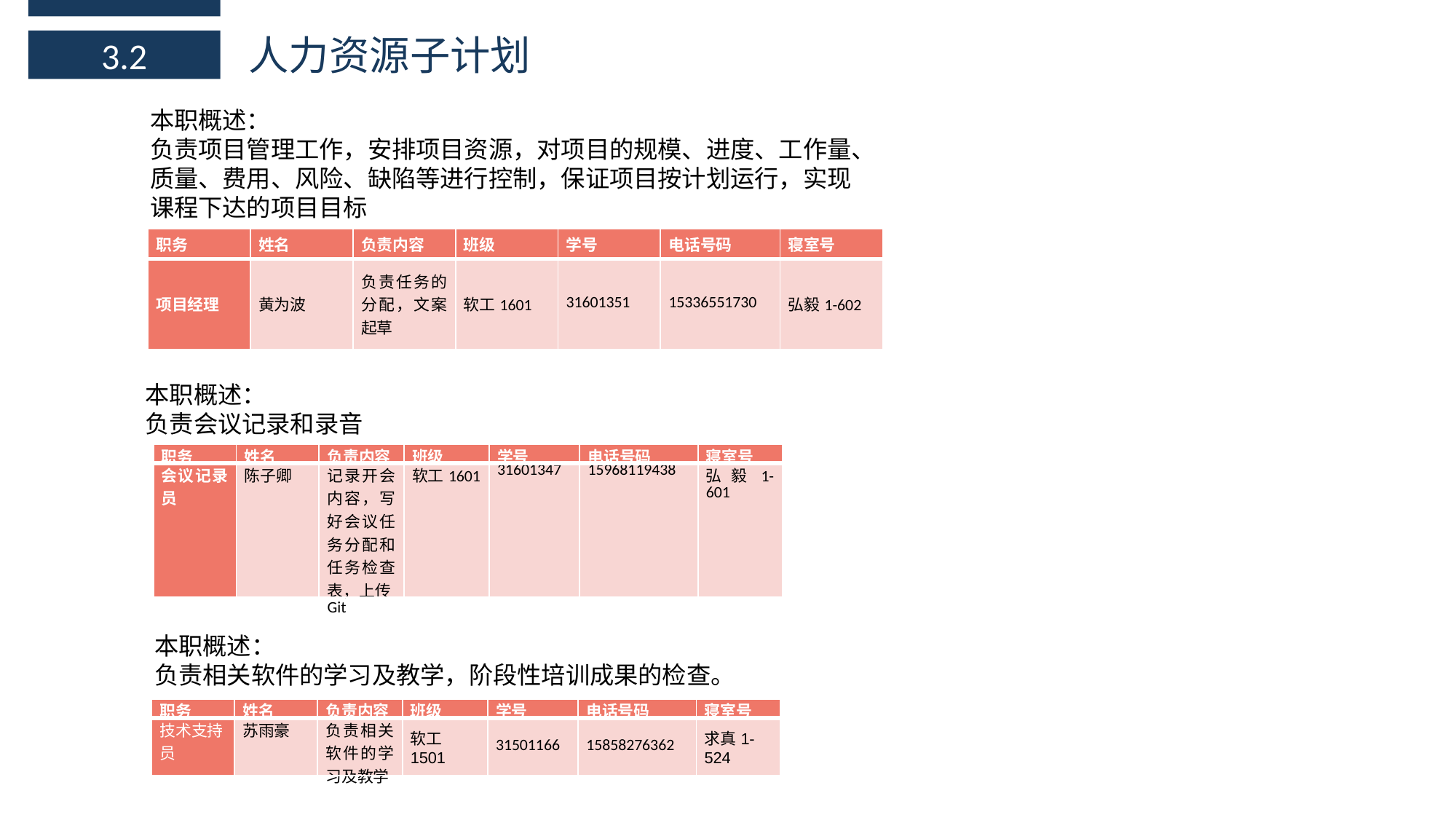

人力资源子计划
3.2
本职概述：
负责项目管理工作，安排项目资源，对项目的规模、进度、工作量、质量、费用、风险、缺陷等进行控制，保证项目按计划运行，实现课程下达的项目目标
| 职务 | 姓名 | 负责内容 | 班级 | 学号 | 电话号码 | 寝室号 |
| --- | --- | --- | --- | --- | --- | --- |
| 项目经理 | 黄为波 | 负责任务的分配，文案起草 | 软工1601 | 31601351 | 15336551730 | 弘毅1-602 |
本职概述：
负责会议记录和录音
| 职务 | 姓名 | 负责内容 | 班级 | 学号 | 电话号码 | 寝室号 |
| --- | --- | --- | --- | --- | --- | --- |
| 会议记录员 | 陈子卿 | 记录开会内容，写好会议任务分配和任务检查表，上传Git | 软工1601 | 31601347 | 15968119438 | 弘毅1-601 |
本职概述：
负责相关软件的学习及教学，阶段性培训成果的检查。
| 职务 | 姓名 | 负责内容 | 班级 | 学号 | 电话号码 | 寝室号 |
| --- | --- | --- | --- | --- | --- | --- |
| 技术支持员 | 苏雨豪 | 负责相关软件的学习及教学 | 软工1501 | 31501166 | 15858276362 | 求真1-524 |